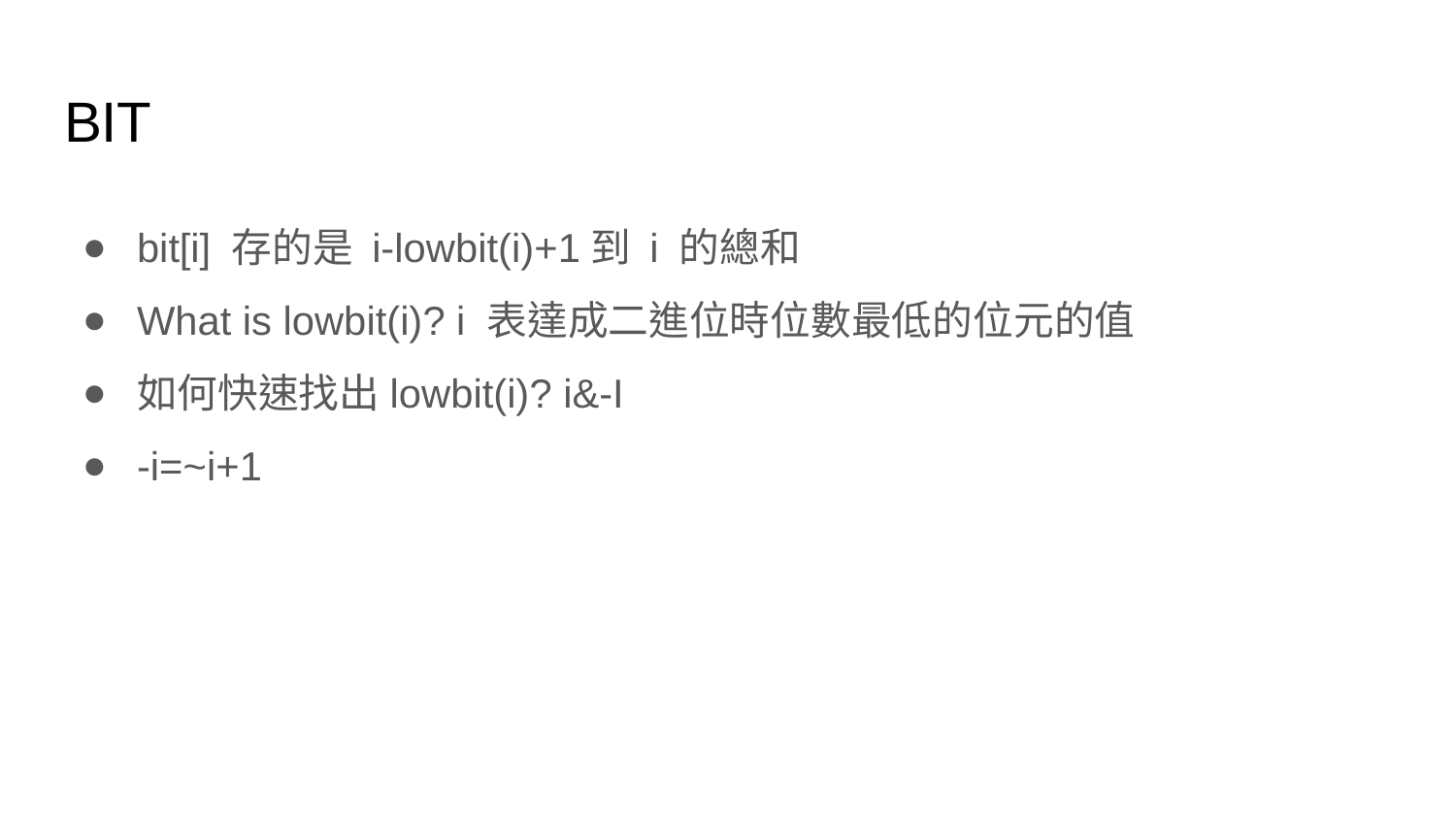

# BIT
bit[i] 存的是 i-lowbit(i)+1到 i 的總和
What is lowbit(i)? i 表達成二進位時位數最低的位元的值
如何快速找出lowbit(i)? i&-I
-i=~i+1